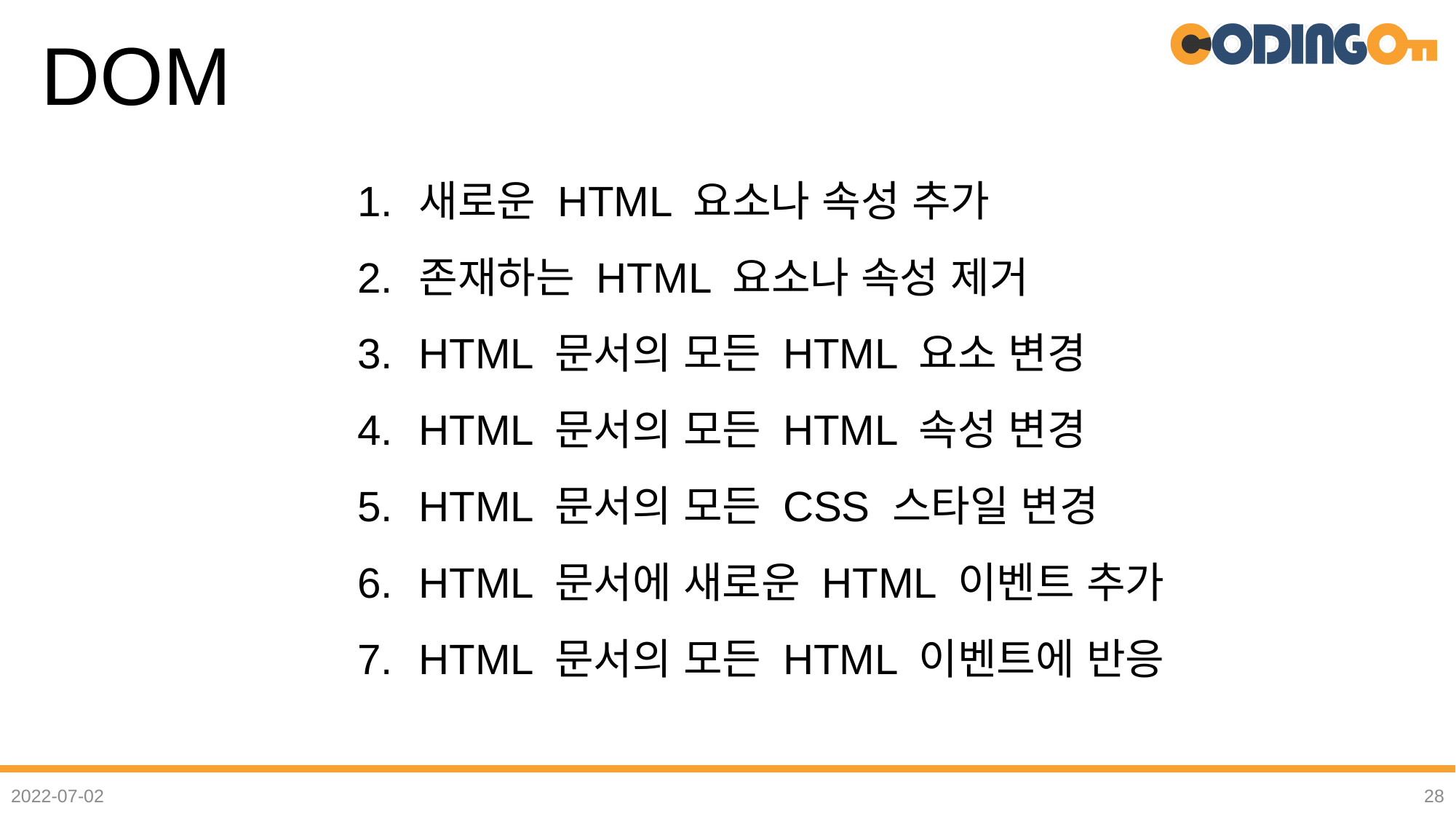

# DOM
새로운 HTML 요소나 속성 추가
존재하는 HTML 요소나 속성 제거
HTML 문서의 모든 HTML 요소 변경
HTML 문서의 모든 HTML 속성 변경
HTML 문서의 모든 CSS 스타일 변경
HTML 문서에 새로운 HTML 이벤트 추가
HTML 문서의 모든 HTML 이벤트에 반응
2022-07-02
28